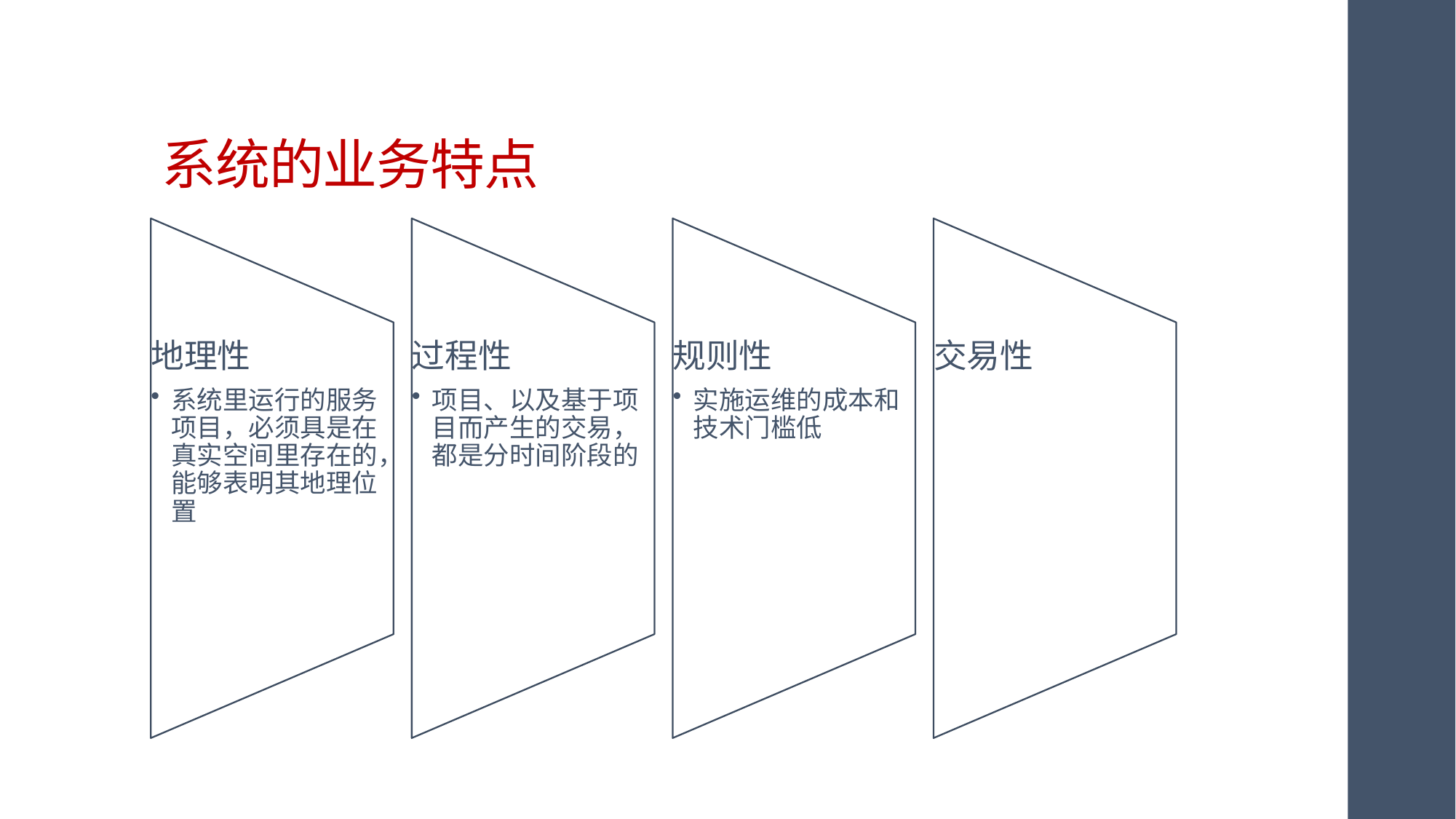

# 系统的业务特点
地理性
系统里运行的服务项目，必须具是在真实空间里存在的，能够表明其地理位置
过程性
项目、以及基于项目而产生的交易，都是分时间阶段的
规则性
实施运维的成本和技术门槛低
交易性